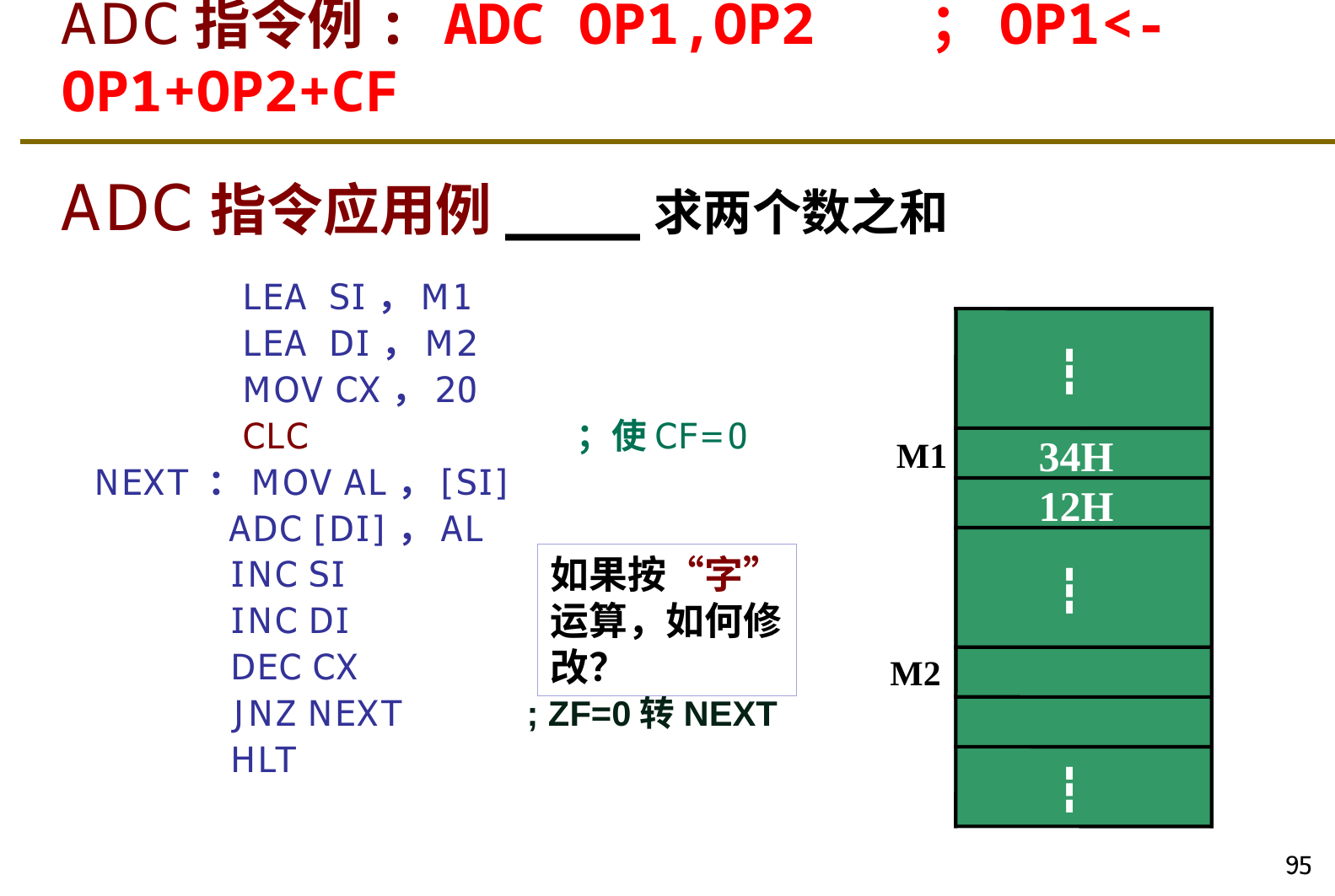

ADC指令例: ADC OP1,OP2   ；OP1<-OP1+OP2+CF
# ADC指令应用例____求两个数之和
LEA  SI，M1
LEA  DI，M2
MOV CX，20
CLC                         ；使CF=0
NEXT ：MOV AL，[SI]
             ADC [DI]，AL
INC SI
INC DI
DEC CX
JNZ NEXT            ; ZF=0转NEXT
HLT

┇
34H
M1

12H

┇
M2

┇

如果按“字”运算，如何修改？
95